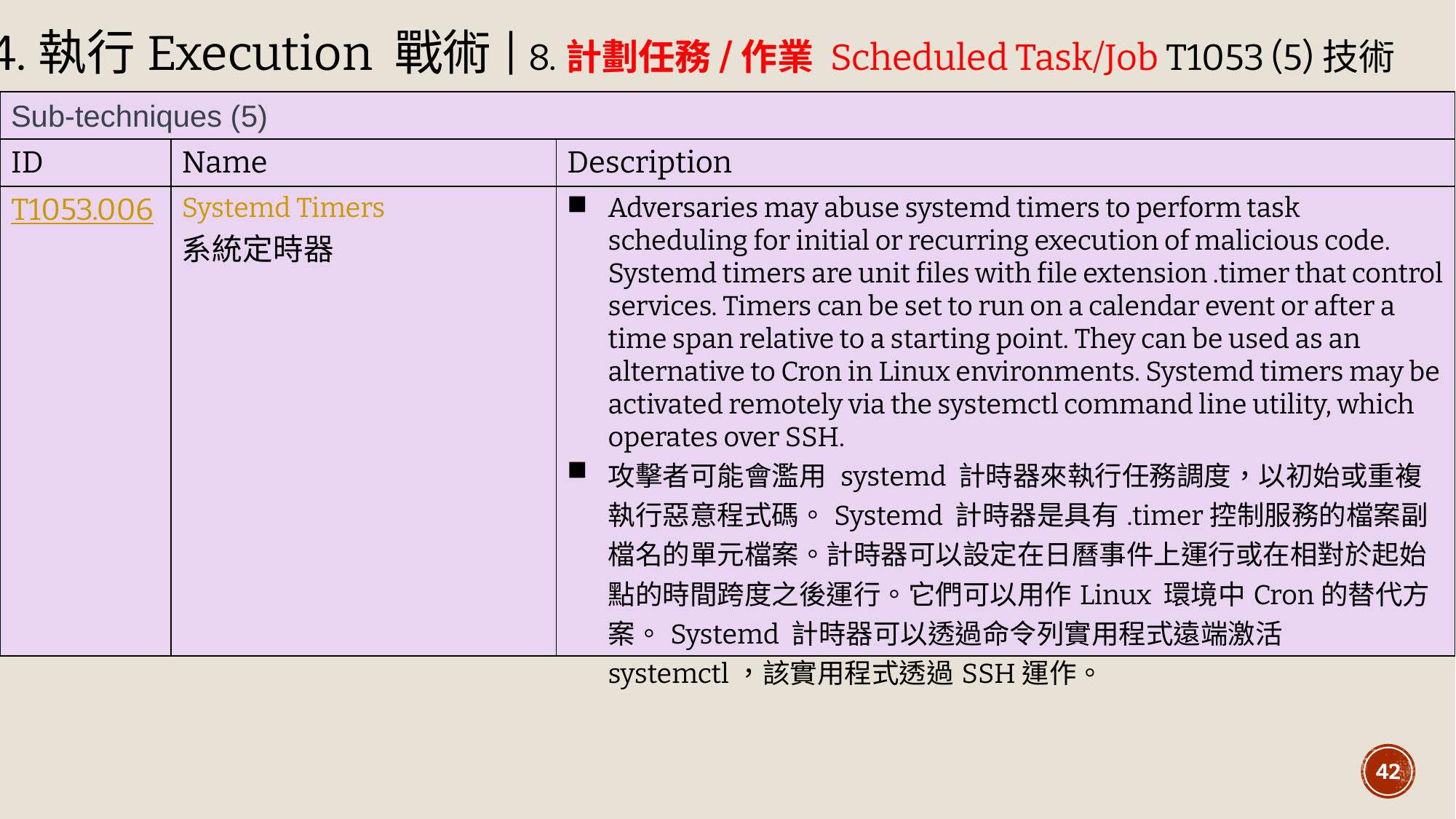

4.執行Execution 戰術| 8.計劃任務/作業 Scheduled Task/Job T1053 (5)技術
| Sub-techniques (5) |  |  |
| --- | --- | --- |
| ID | Name | Description |
| T1053.006 | Systemd Timers 系統定時器 | Adversaries may abuse systemd timers to perform task scheduling for initial or recurring execution of malicious code. Systemd timers are unit files with file extension .timer that control services. Timers can be set to run on a calendar event or after a time span relative to a starting point. They can be used as an alternative to Cron in Linux environments. Systemd timers may be activated remotely via the systemctl command line utility, which operates over SSH. 攻擊者可能會濫用 systemd 計時器來執行任務調度，以初始或重複執行惡意程式碼。Systemd 計時器是具有.timer控制服務的檔案副檔名的單元檔案。計時器可以設定在日曆事件上運行或在相對於起始點的時間跨度之後運行。它們可以用作Linux 環境中Cron的替代方案。Systemd 計時器可以透過命令列實用程式遠端激活systemctl，該實用程式透過SSH運作。 |

42